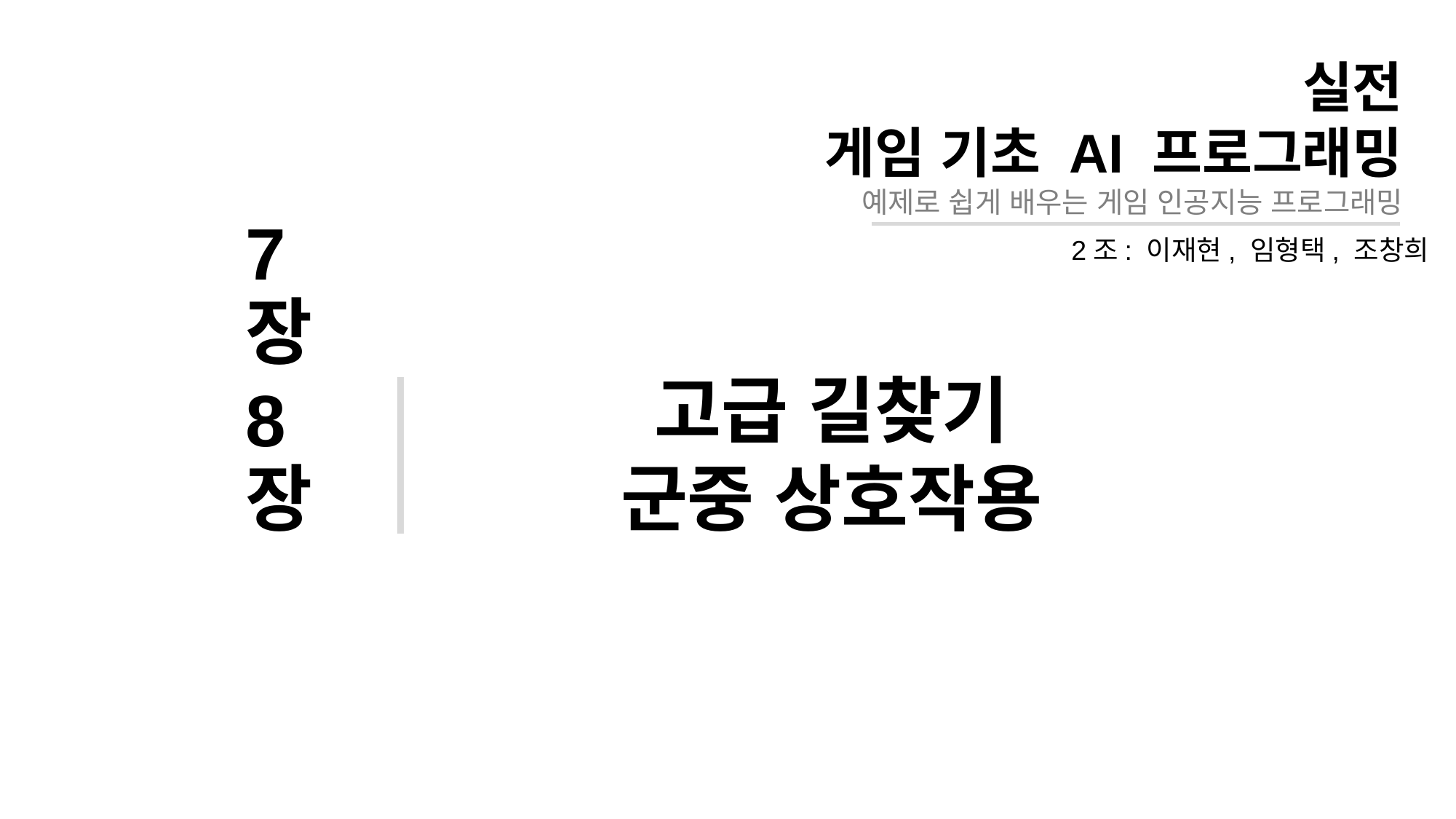

# 실전 게임 기초 AI 프로그래밍 예제로 쉽게 배우는 게임 인공지능 프로그래밍
2조: 이재현, 임형택, 조창희
고급 길찾기
군중 상호작용
7장
8장